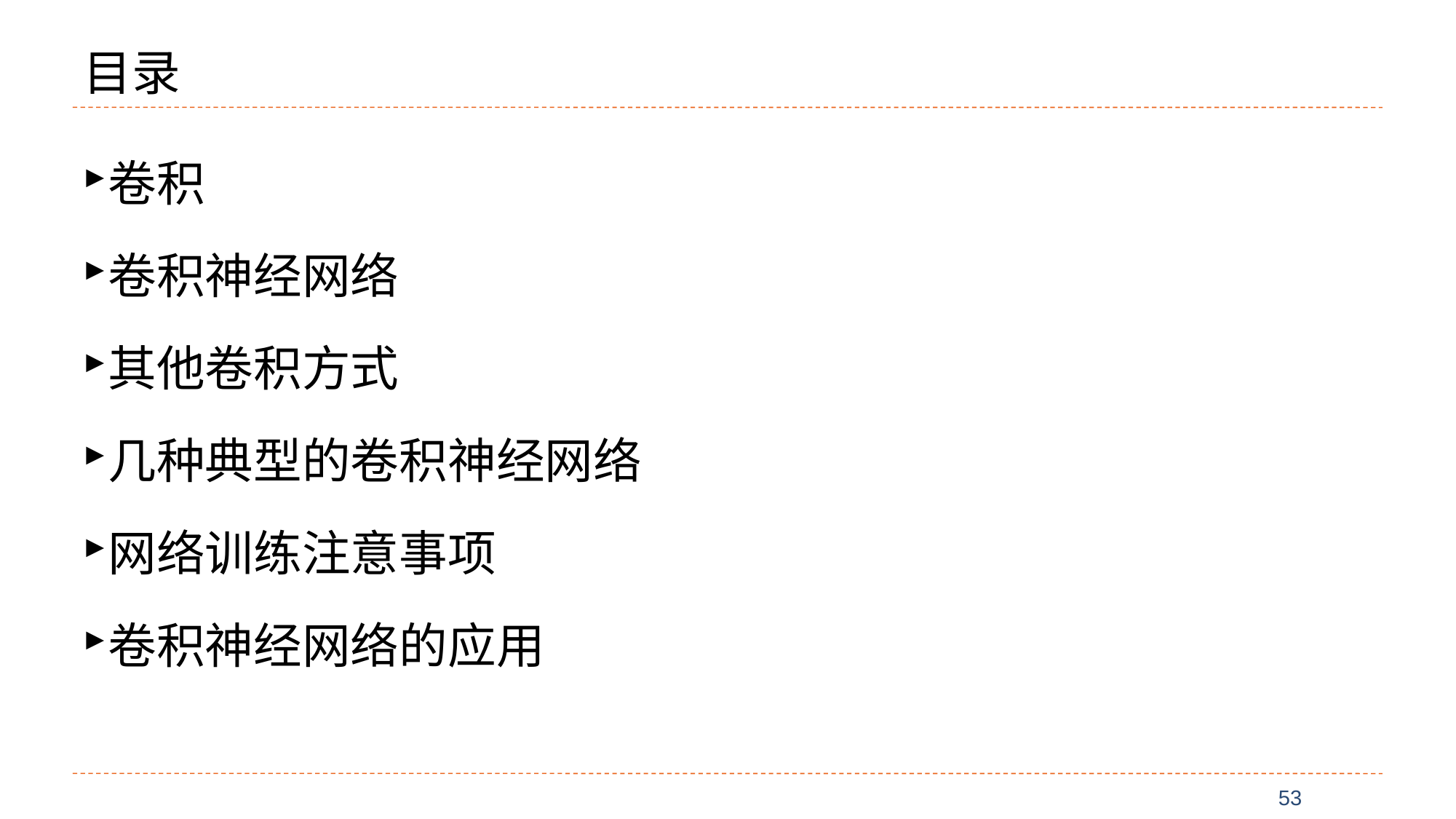

# 目录
卷积
卷积神经网络
其他卷积方式
几种典型的卷积神经网络
网络训练注意事项
卷积神经网络的应用